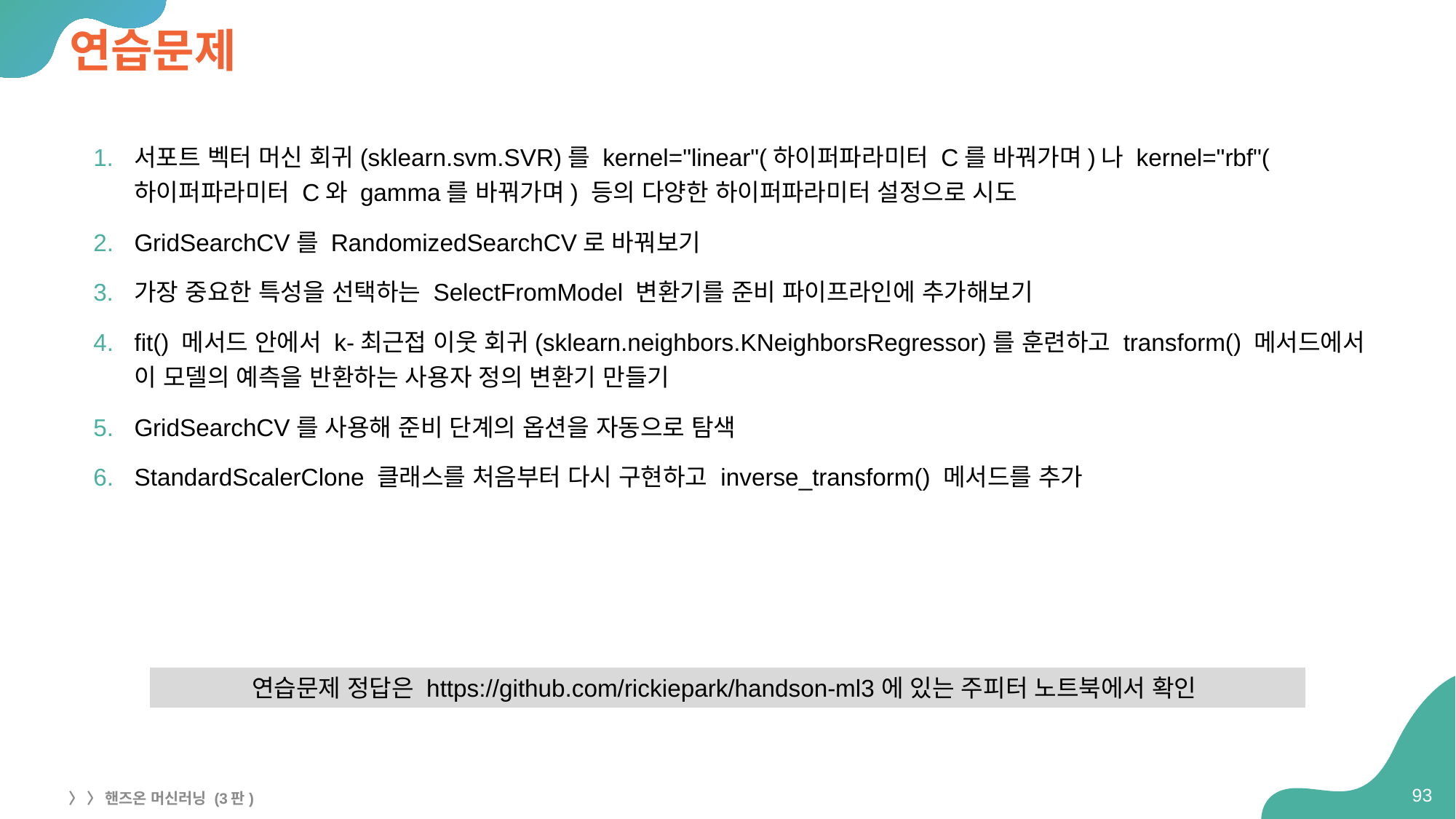

# 연습문제
서포트 벡터 머신 회귀(sklearn.svm.SVR)를 kernel="linear"(하이퍼파라미터 C를 바꿔가며)나 kernel="rbf"(하이퍼파라미터 C와 gamma를 바꿔가며) 등의 다양한 하이퍼파라미터 설정으로 시도
GridSearchCV를 RandomizedSearchCV로 바꿔보기
가장 중요한 특성을 선택하는 SelectFromModel 변환기를 준비 파이프라인에 추가해보기
fit() 메서드 안에서 k-최근접 이웃 회귀(sklearn.neighbors.KNeighborsRegressor)를 훈련하고 transform() 메서드에서 이 모델의 예측을 반환하는 사용자 정의 변환기 만들기
GridSearchCV를 사용해 준비 단계의 옵션을 자동으로 탐색
StandardScalerClone 클래스를 처음부터 다시 구현하고 inverse_transform() 메서드를 추가
연습문제 정답은 https://github.com/rickiepark/handson-ml3에 있는 주피터 노트북에서 확인
93
〉 〉 핸즈온 머신러닝 (3판)